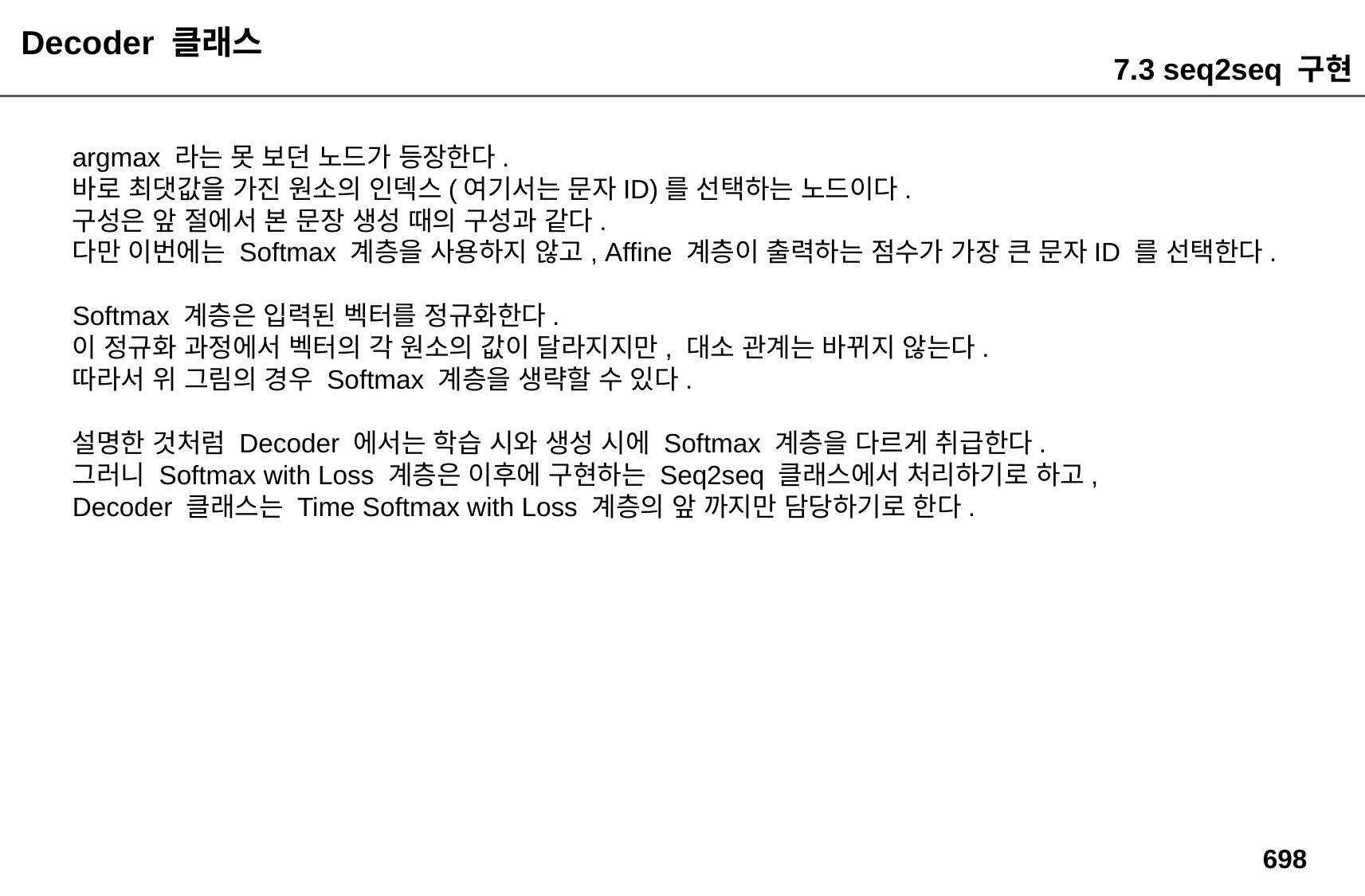

Decoder 클래스
7.3 seq2seq 구현
argmax 라는 못 보던 노드가 등장한다.
바로 최댓값을 가진 원소의 인덱스(여기서는 문자ID)를 선택하는 노드이다.
구성은 앞 절에서 본 문장 생성 때의 구성과 같다.
다만 이번에는 Softmax 계층을 사용하지 않고, Affine 계층이 출력하는 점수가 가장 큰 문자ID 를 선택한다.

Softmax 계층은 입력된 벡터를 정규화한다.
이 정규화 과정에서 벡터의 각 원소의 값이 달라지지만, 대소 관계는 바뀌지 않는다.
따라서 위 그림의 경우 Softmax 계층을 생략할 수 있다.

설명한 것처럼 Decoder 에서는 학습 시와 생성 시에 Softmax 계층을 다르게 취급한다.
그러니 Softmax with Loss 계층은 이후에 구현하는 Seq2seq 클래스에서 처리하기로 하고,
Decoder 클래스는 Time Softmax with Loss 계층의 앞 까지만 담당하기로 한다.